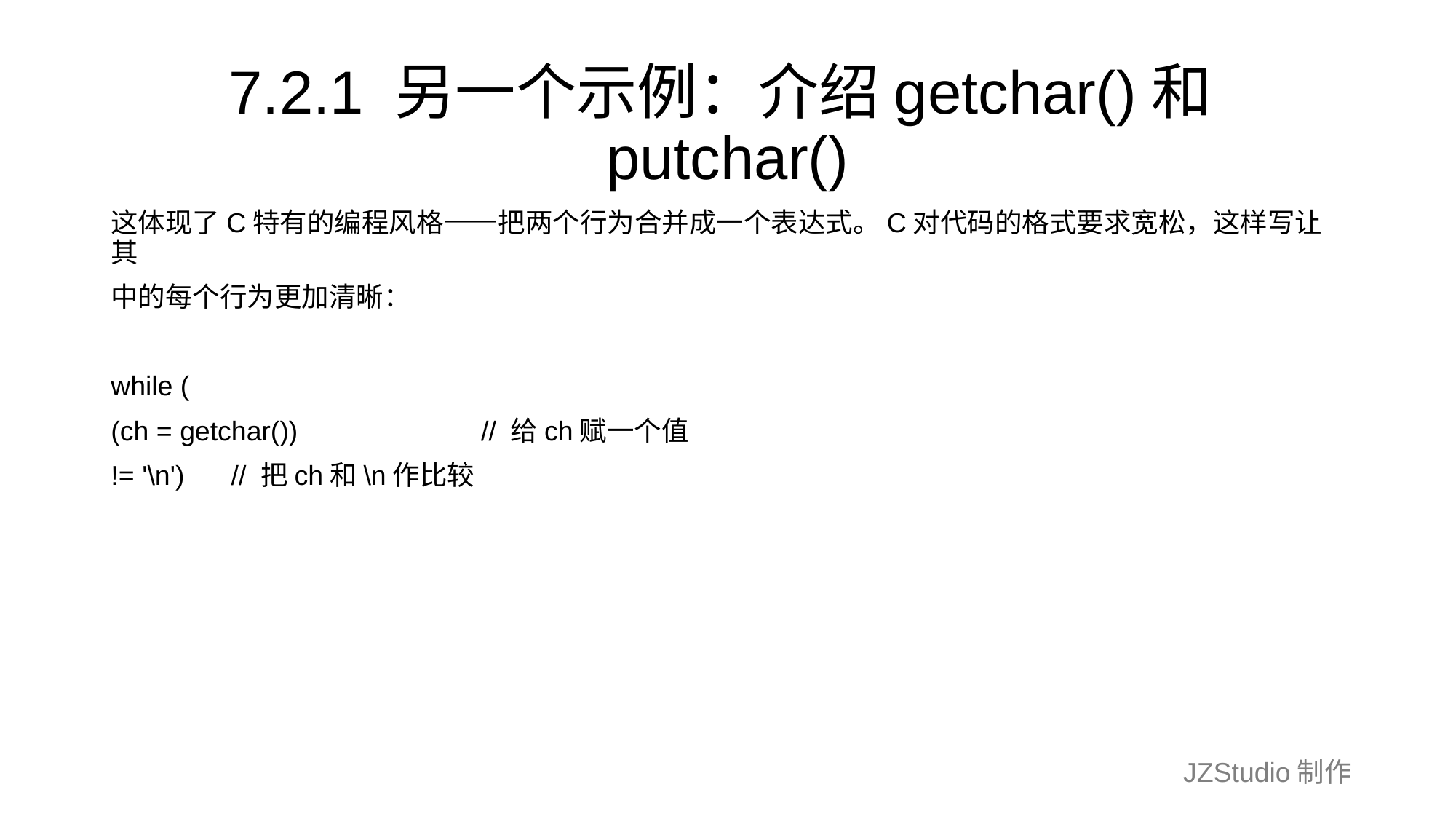

# 7.2.1 另一个示例：介绍getchar()和putchar()
这体现了C特有的编程风格——把两个行为合并成一个表达式。C对代码的格式要求宽松，这样写让其
中的每个行为更加清晰：

while (
(ch = getchar())　　　　　　 // 给ch赋一个值
!= '\n')　 // 把ch和\n作比较